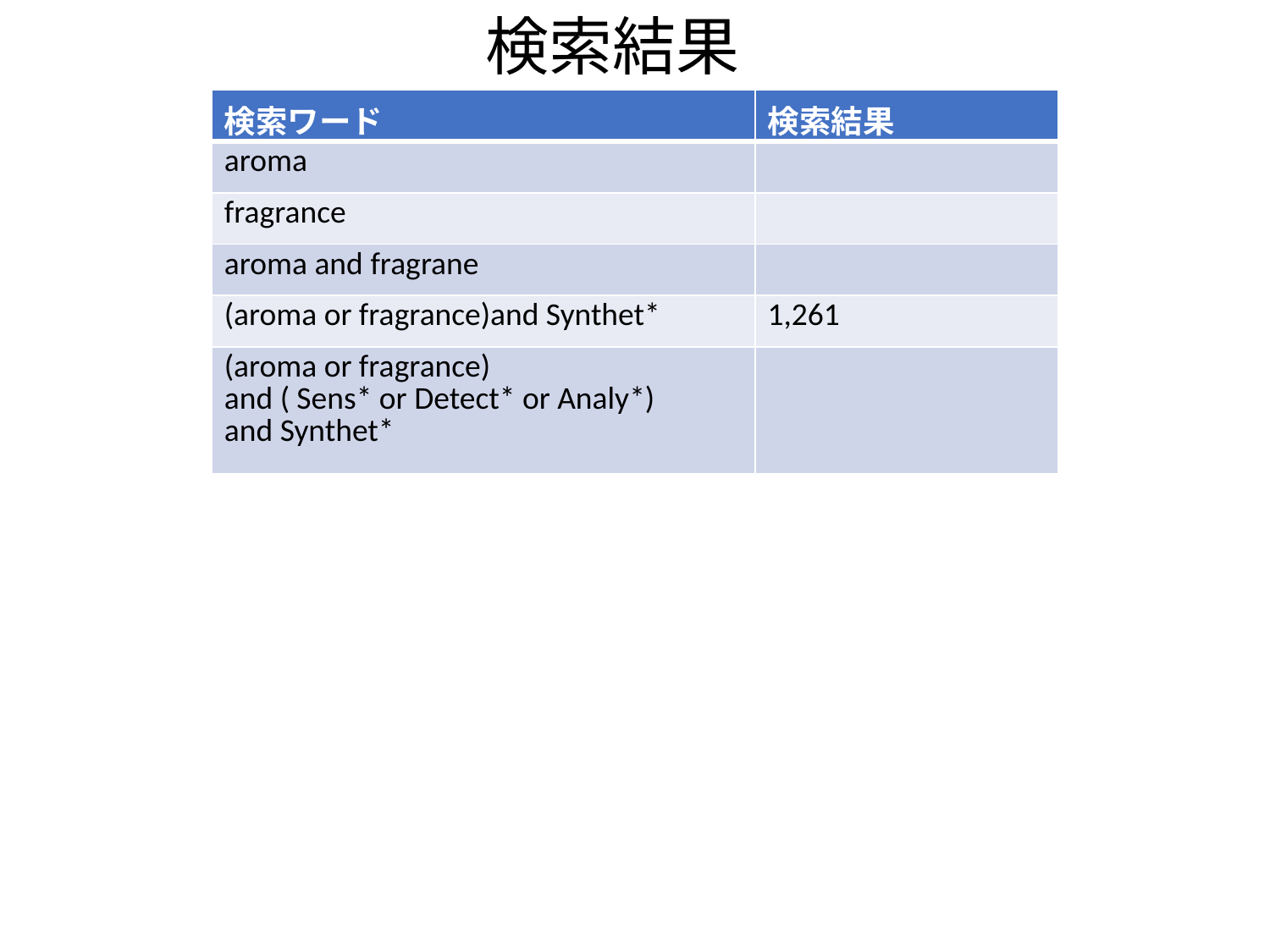

検索結果
| 検索ワード | 検索結果 |
| --- | --- |
| aroma |  |
| fragrance |  |
| aroma and fragrane |  |
| (aroma or fragrance)and Synthet\* | 1,261 |
| (aroma or fragrance) and ( Sens\* or Detect\* or Analy\*) and Synthet\* |  |